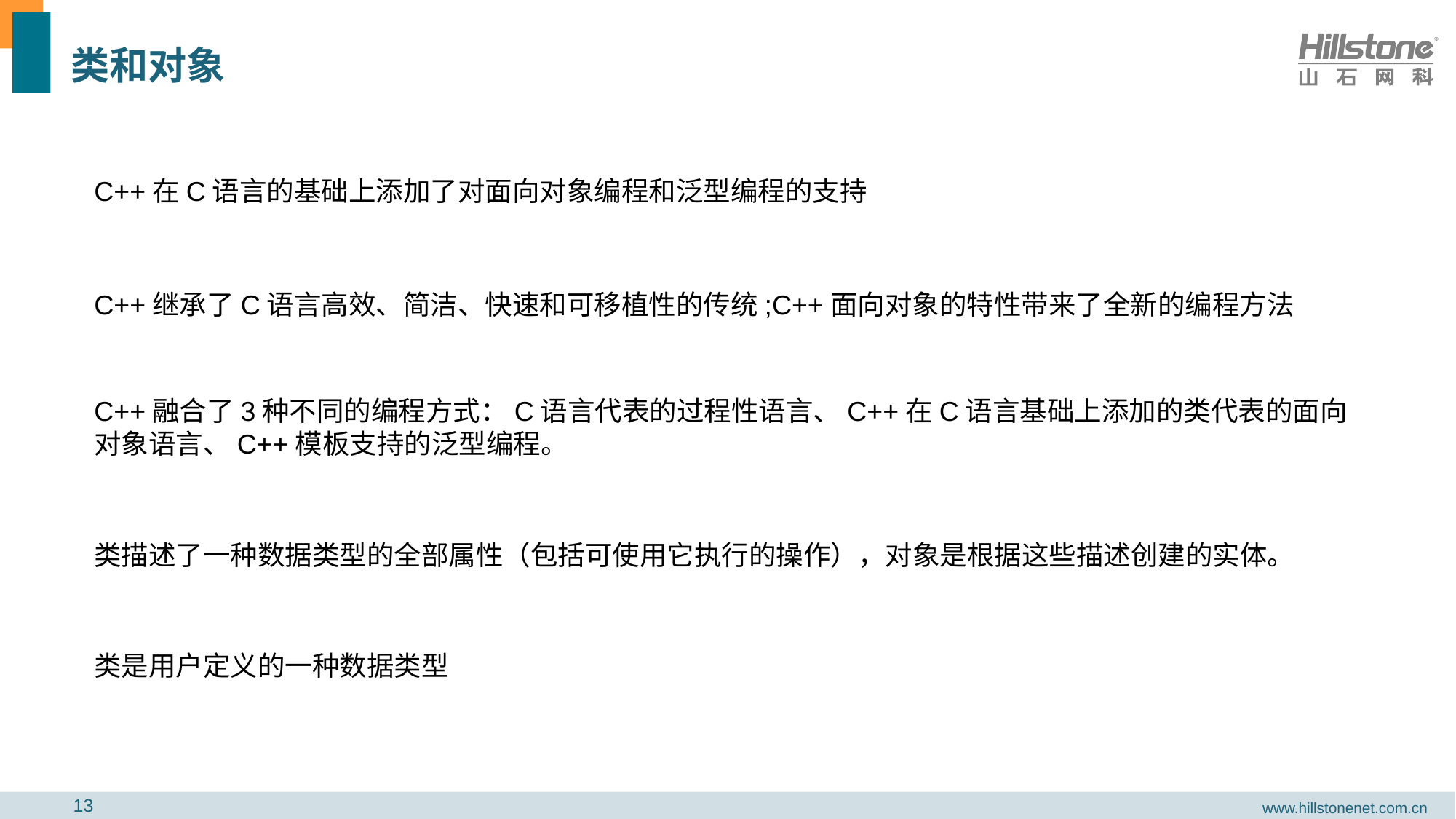

# 类和对象
C++在C语言的基础上添加了对面向对象编程和泛型编程的支持
C++继承了C语言高效、简洁、快速和可移植性的传统;C++面向对象的特性带来了全新的编程方法
C++融合了3种不同的编程方式：C语言代表的过程性语言、C++在C语言基础上添加的类代表的面向对象语言、C++模板支持的泛型编程。
类描述了一种数据类型的全部属性（包括可使用它执行的操作），对象是根据这些描述创建的实体。
类是用户定义的一种数据类型
13